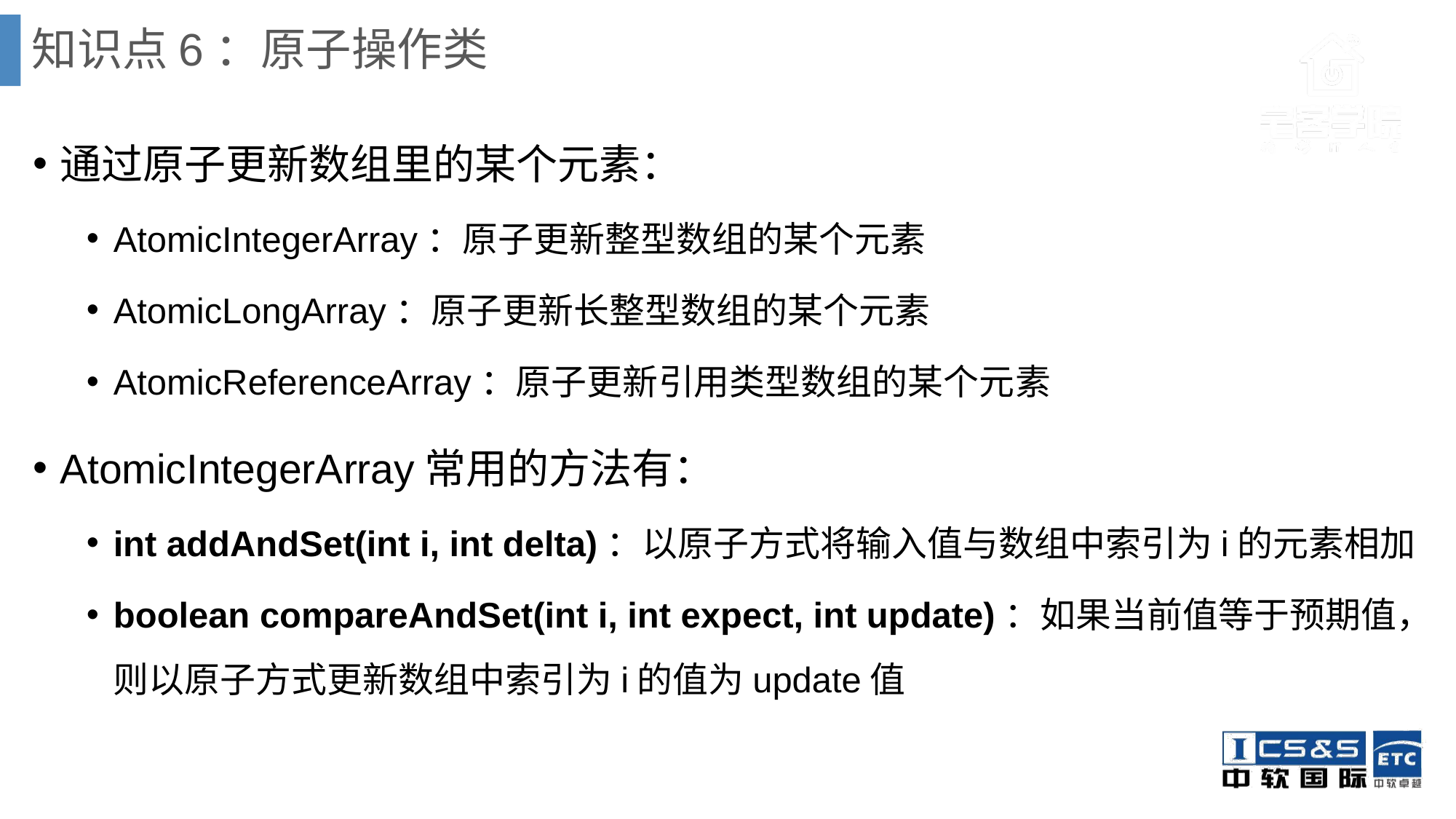

# 知识点6：原子操作类
通过原子更新数组里的某个元素：
AtomicIntegerArray：原子更新整型数组的某个元素
AtomicLongArray：原子更新长整型数组的某个元素
AtomicReferenceArray：原子更新引用类型数组的某个元素
AtomicIntegerArray常用的方法有：
int addAndSet(int i, int delta)：以原子方式将输入值与数组中索引为i的元素相加
boolean compareAndSet(int i, int expect, int update)：如果当前值等于预期值，则以原子方式更新数组中索引为i的值为update值